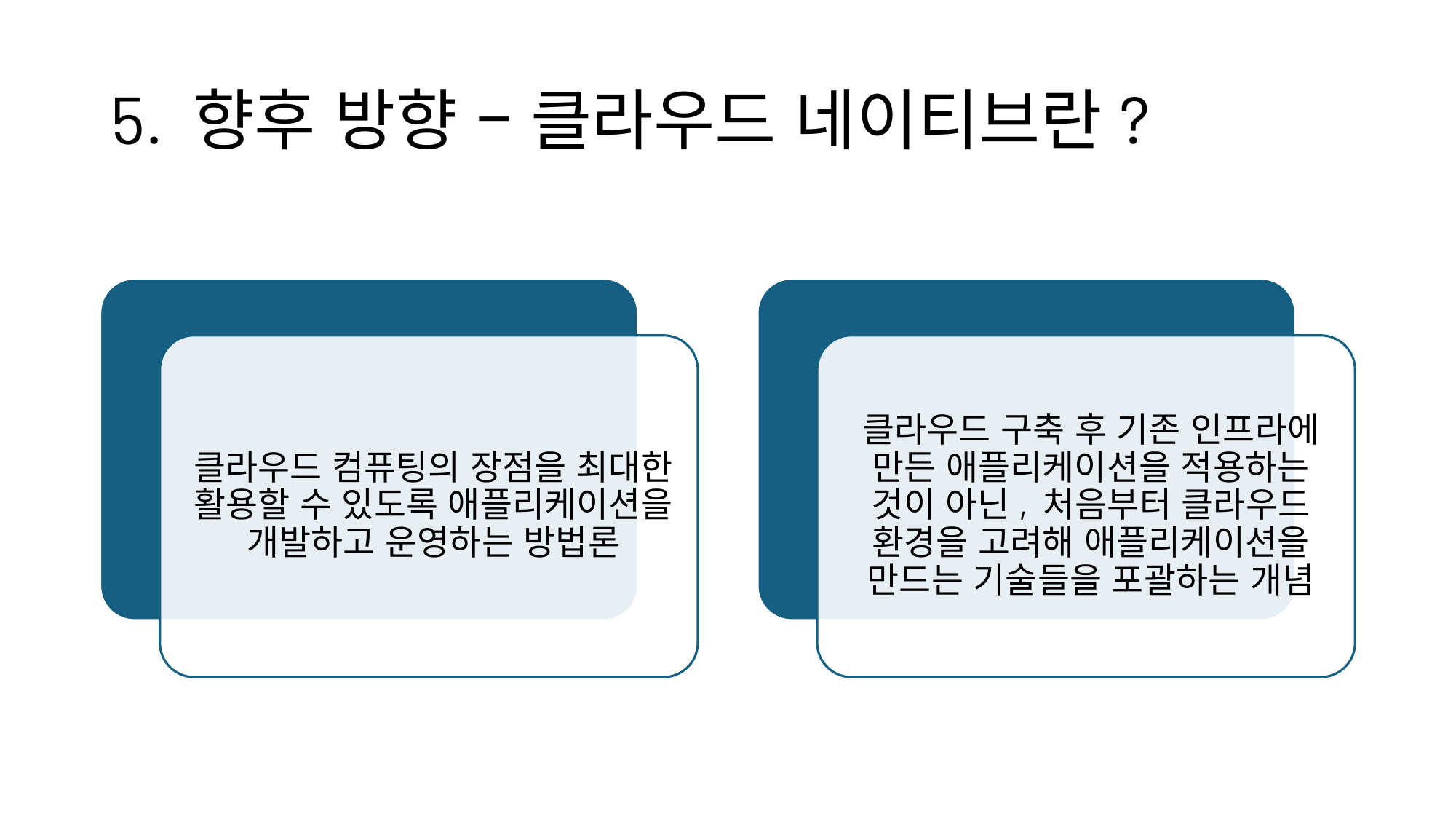

# 5. 향후 방향 – 클라우드 네이티브란?
클라우드 컴퓨팅의 장점을 최대한 활용할 수 있도록 애플리케이션을 개발하고 운영하는 방법론
클라우드 구축 후 기존 인프라에 만든 애플리케이션을 적용하는 것이 아닌, 처음부터 클라우드 환경을 고려해 애플리케이션을 만드는 기술들을 포괄하는 개념